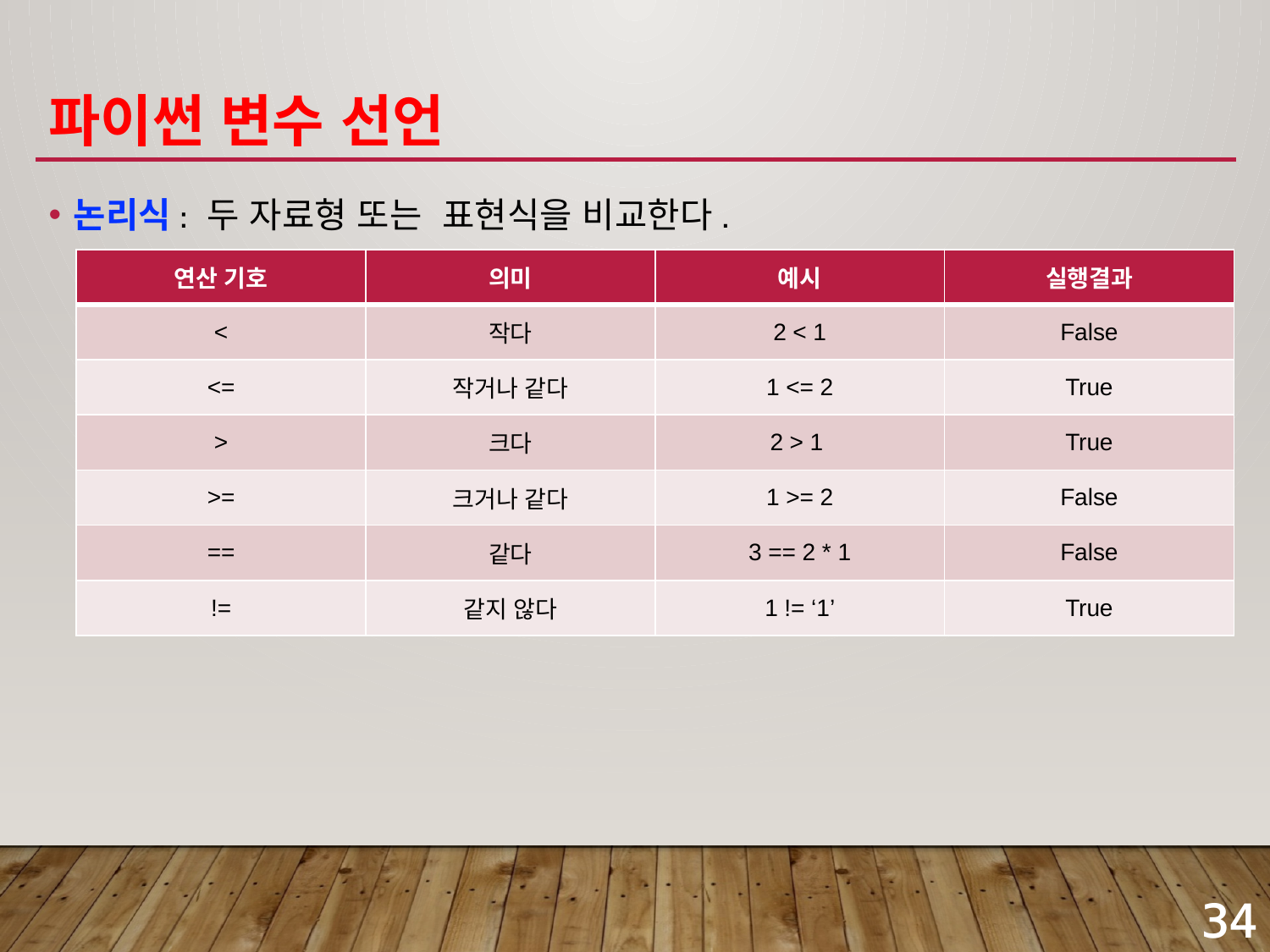

# 파이썬 변수 선언
논리식: 두 자료형 또는  표현식을 비교한다.

| 연산 기호 | 의미 | 예시 | 실행결과 |
| --- | --- | --- | --- |
| < | 작다 | 2 < 1 | False |
| <= | 작거나 같다 | 1 <= 2 | True |
| > | 크다 | 2 > 1 | True |
| >= | 크거나 같다 | 1 >= 2 | False |
| == | 같다 | 3 == 2 \* 1 | False |
| != | 같지 않다 | 1 != ‘1’ | True |